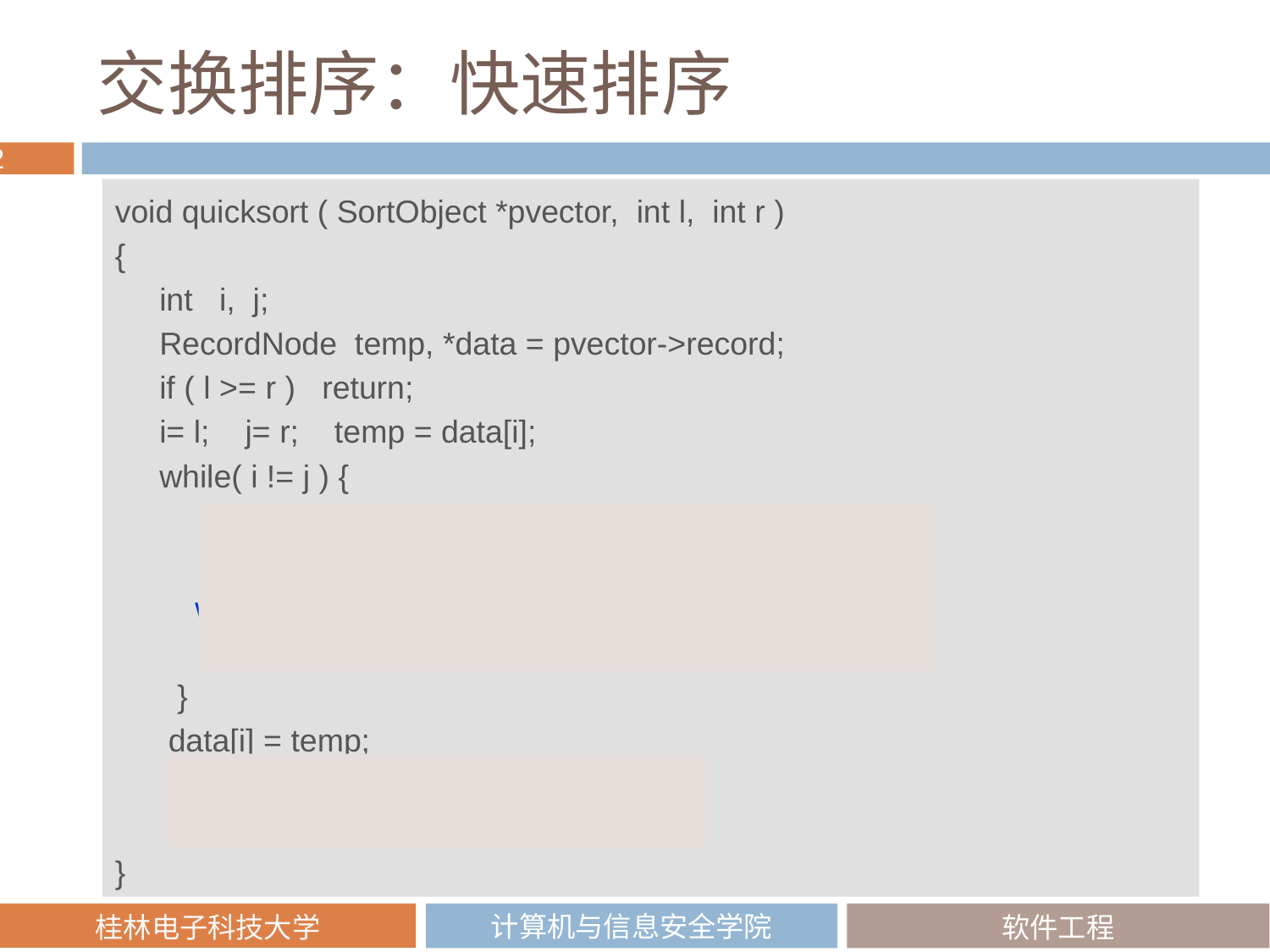

# 交换排序：快速排序
void quicksort ( SortObject *pvector,  int l,  int r )
{
     int   i,  j;
     RecordNode  temp, *data = pvector->record;
     if ( l >= r )   return;
     i= l;    j= r;    temp = data[i];
     while( i != j ) {
          while( i< j && data[j].key >= temp.key)   j--;
          if ( i< j ) data[i++] = data[j];
         while( i< j && data[i].key <= temp.key)   i++;
          if (i< j) data[j--] = data[i];
       }
      data[i] = temp;
      quicksort ( pvector,  l,  i-1 );
      quicksort ( pvector,  i+1, r );
}